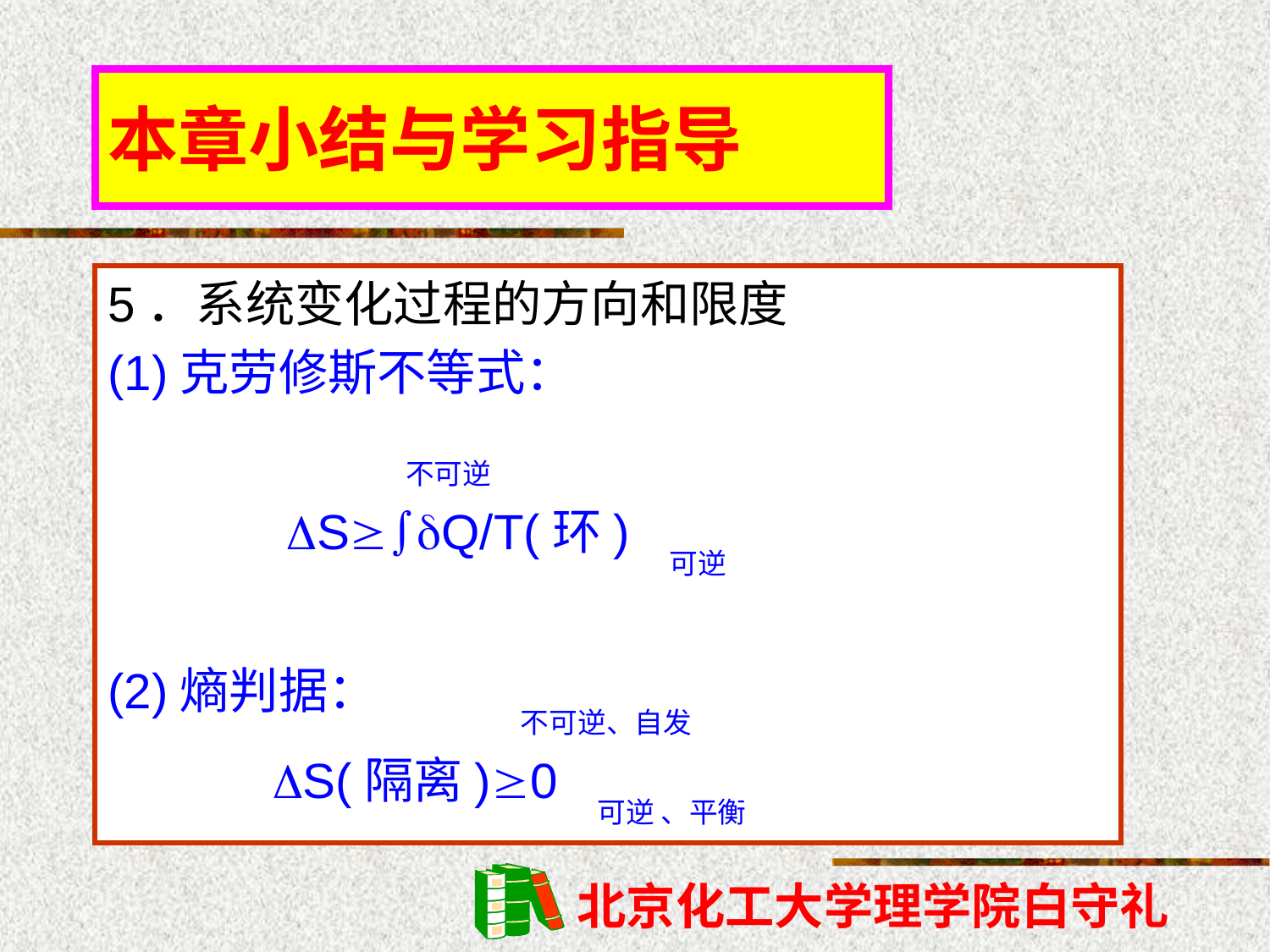

# 本章小结与学习指导
5．系统变化过程的方向和限度
(1)克劳修斯不等式：
                          不可逆
             ΔS≥∫δQ/T(环)  可逆

(2)熵判据：             不可逆、自发
            ΔS(隔离)≥0  可逆 、平衡